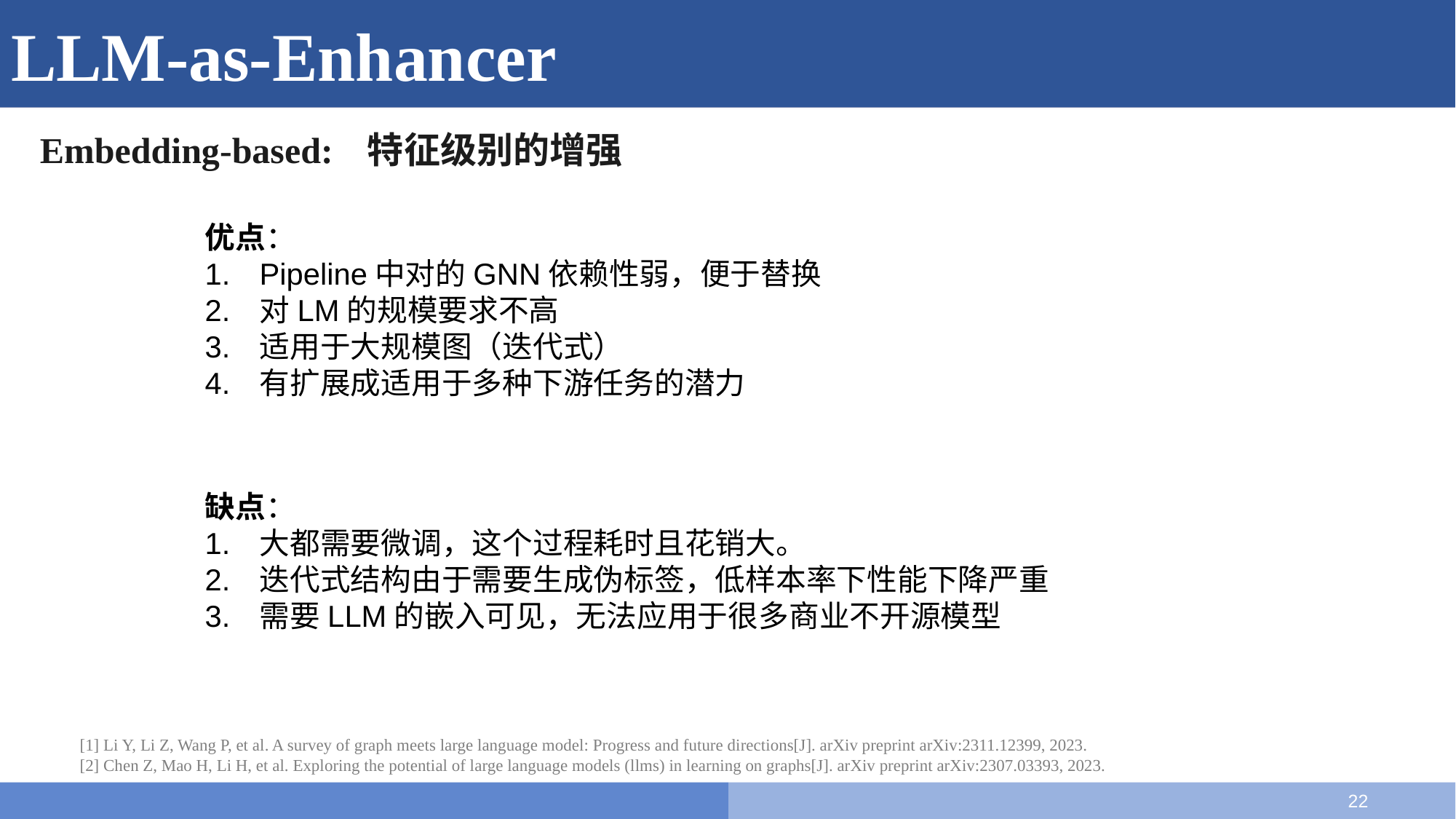

# LLM-as-Enhancer
Embedding-based:	特征级别的增强
优点：
Pipeline中对的GNN依赖性弱，便于替换
对LM的规模要求不高
适用于大规模图（迭代式）
有扩展成适用于多种下游任务的潜力
缺点：
大都需要微调，这个过程耗时且花销大。
迭代式结构由于需要生成伪标签，低样本率下性能下降严重
需要LLM的嵌入可见，无法应用于很多商业不开源模型
[1] Li Y, Li Z, Wang P, et al. A survey of graph meets large language model: Progress and future directions[J]. arXiv preprint arXiv:2311.12399, 2023.
[2] Chen Z, Mao H, Li H, et al. Exploring the potential of large language models (llms) in learning on graphs[J]. arXiv preprint arXiv:2307.03393, 2023.
22